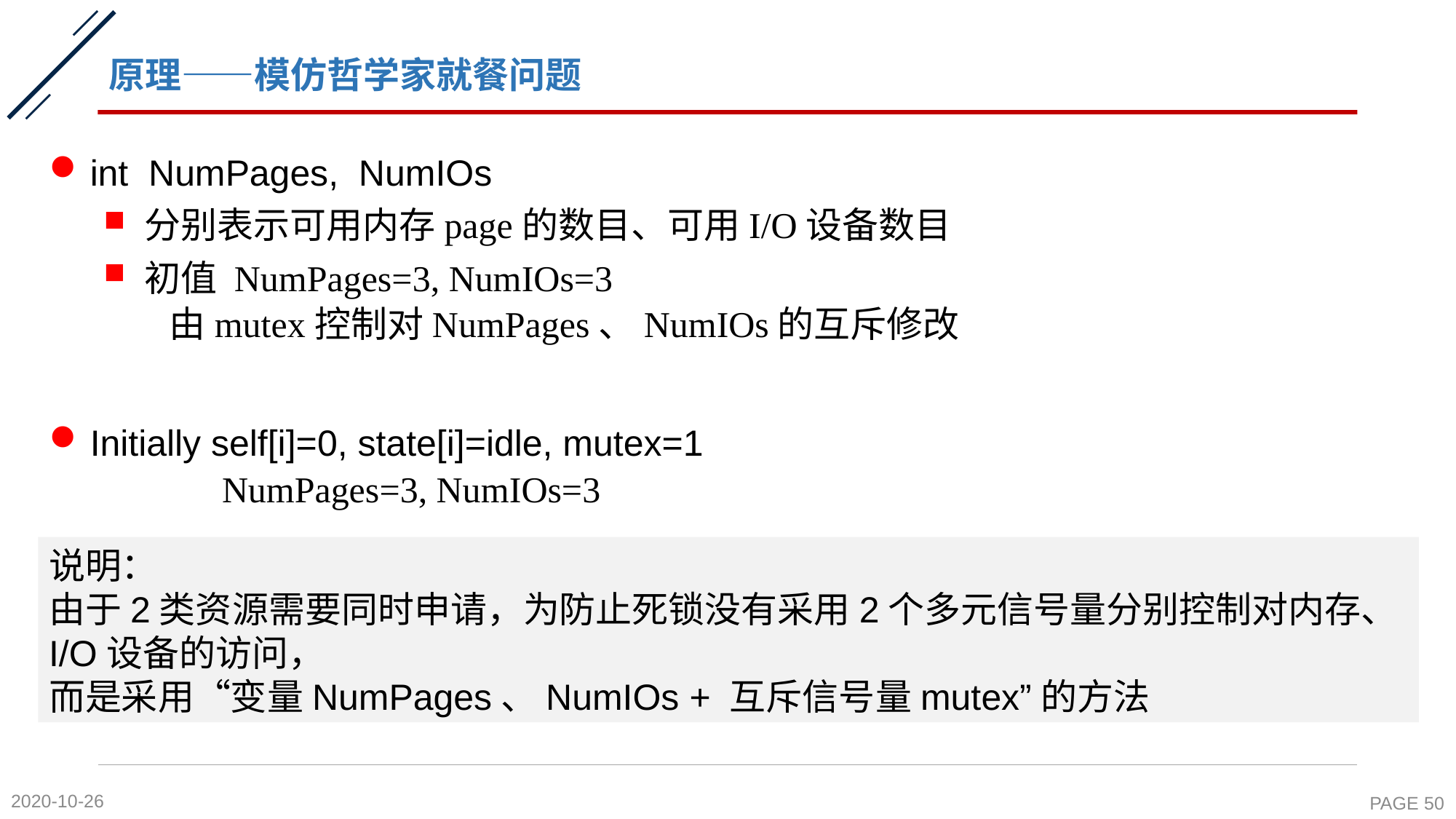

# 原理——模仿哲学家就餐问题
int  NumPages,  NumIOs
分别表示可用内存page的数目、可用I/O设备数目
初值 NumPages=3, NumIOs=3
        由mutex控制对NumPages、NumIOs的互斥修改

Initially self[i]=0, state[i]=idle, mutex=1
                   NumPages=3, NumIOs=3

说明：
由于2类资源需要同时申请，为防止死锁没有采用2个多元信号量分别控制对内存、I/O设备的访问，
而是采用“变量NumPages、NumIOs + 互斥信号量mutex”的方法
2020-10-26
PAGE 50